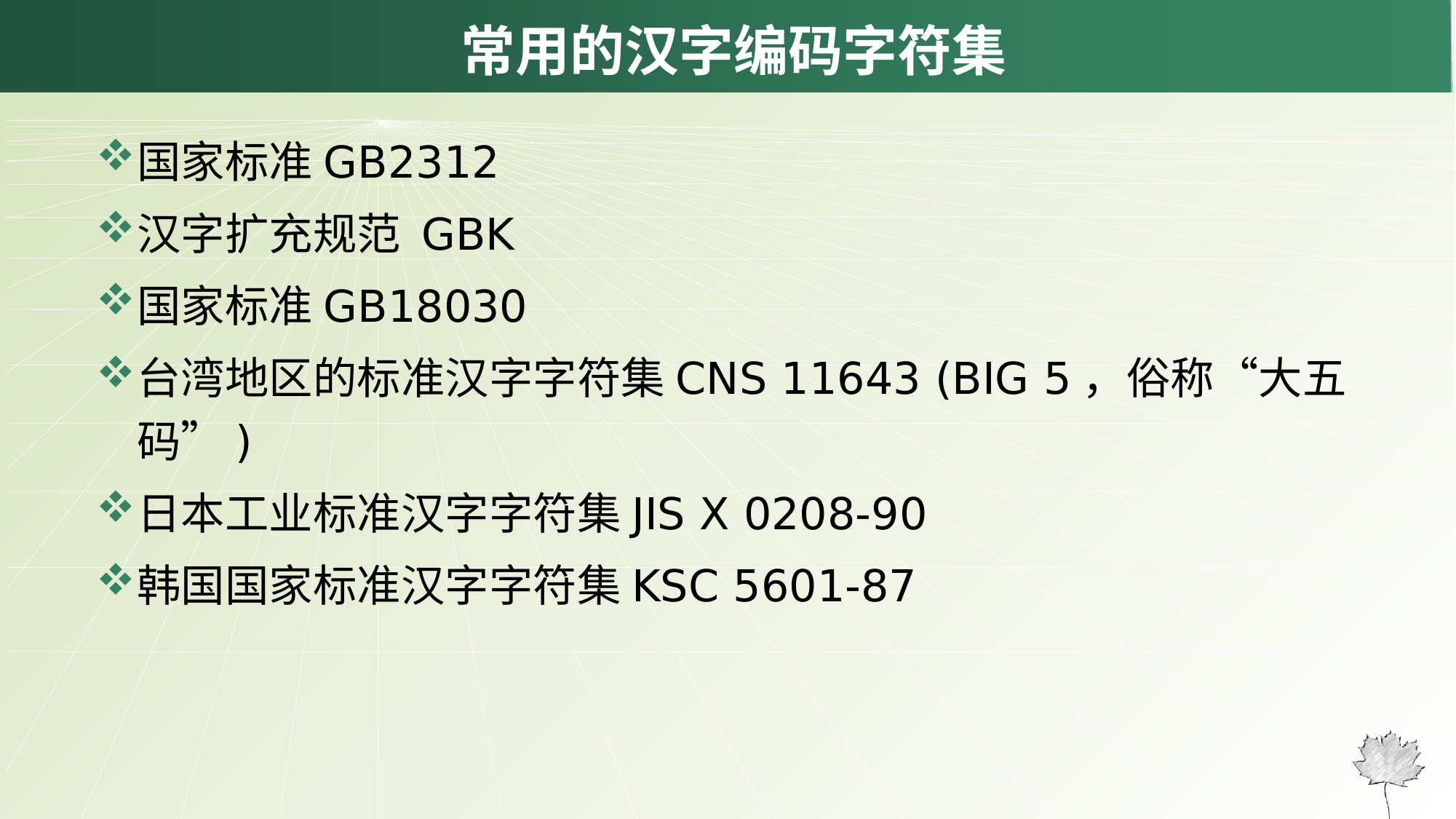

# 常用的汉字编码字符集
国家标准GB2312
汉字扩充规范 GBK
国家标准GB18030
台湾地区的标准汉字字符集CNS 11643 (BIG 5，俗称“大五码”)
日本工业标准汉字字符集JIS X 0208-90
韩国国家标准汉字字符集KSC 5601-87